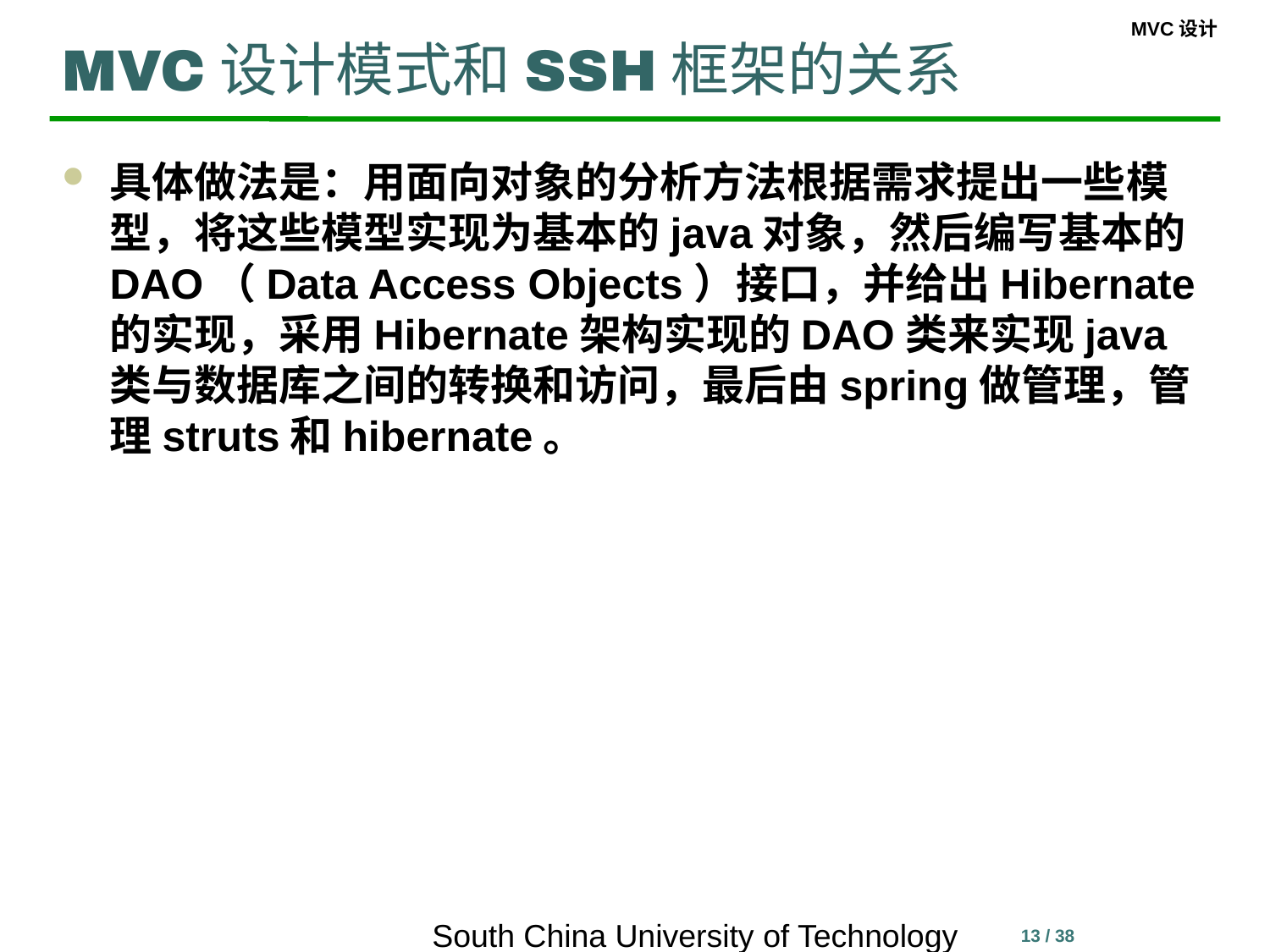

# MVC设计模式和SSH框架的关系
具体做法是：用面向对象的分析方法根据需求提出一些模型，将这些模型实现为基本的java对象，然后编写基本的DAO（Data Access Objects）接口，并给出Hibernate的实现，采用Hibernate架构实现的DAO类来实现java类与数据库之间的转换和访问，最后由spring做管理，管理struts和hibernate。